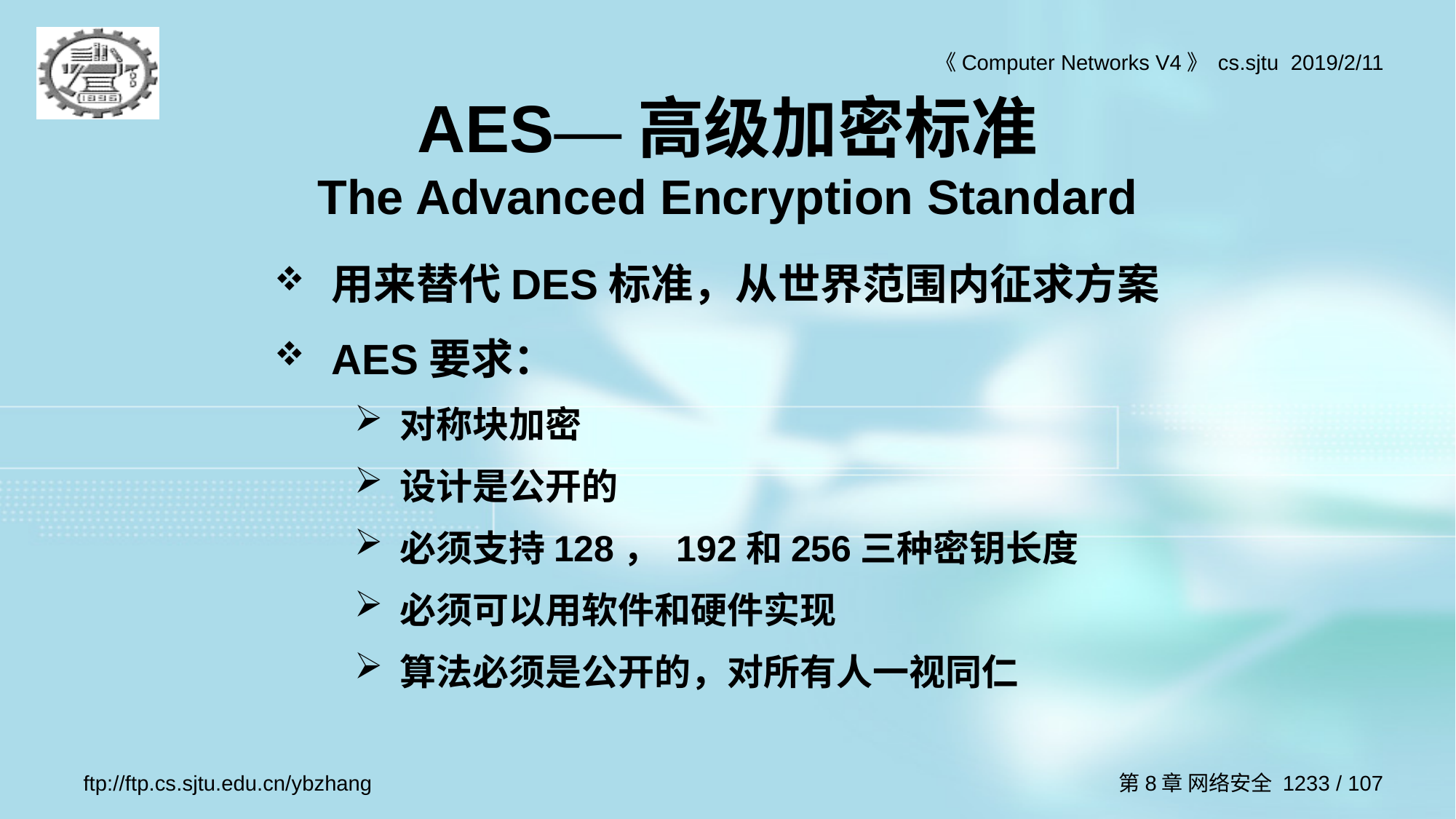

# AES—高级加密标准 The Advanced Encryption Standard
用来替代DES标准，从世界范围内征求方案
AES要求：
对称块加密
设计是公开的
必须支持128， 192和256三种密钥长度
必须可以用软件和硬件实现
算法必须是公开的，对所有人一视同仁